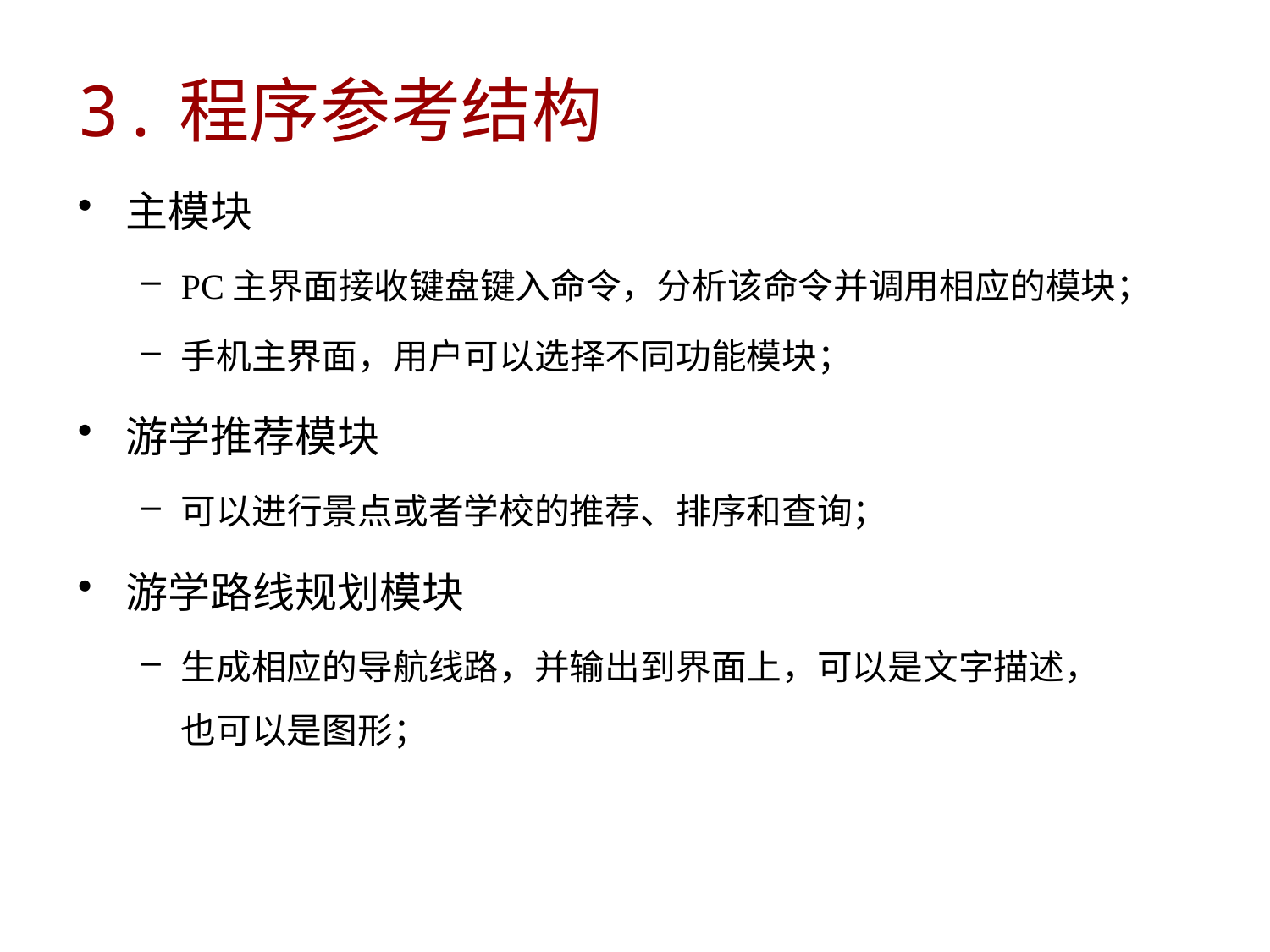

3.程序参考结构
主模块
PC主界面接收键盘键入命令，分析该命令并调用相应的模块；
手机主界面，用户可以选择不同功能模块；
游学推荐模块
可以进行景点或者学校的推荐、排序和查询；
游学路线规划模块
生成相应的导航线路，并输出到界面上，可以是文字描述，也可以是图形；